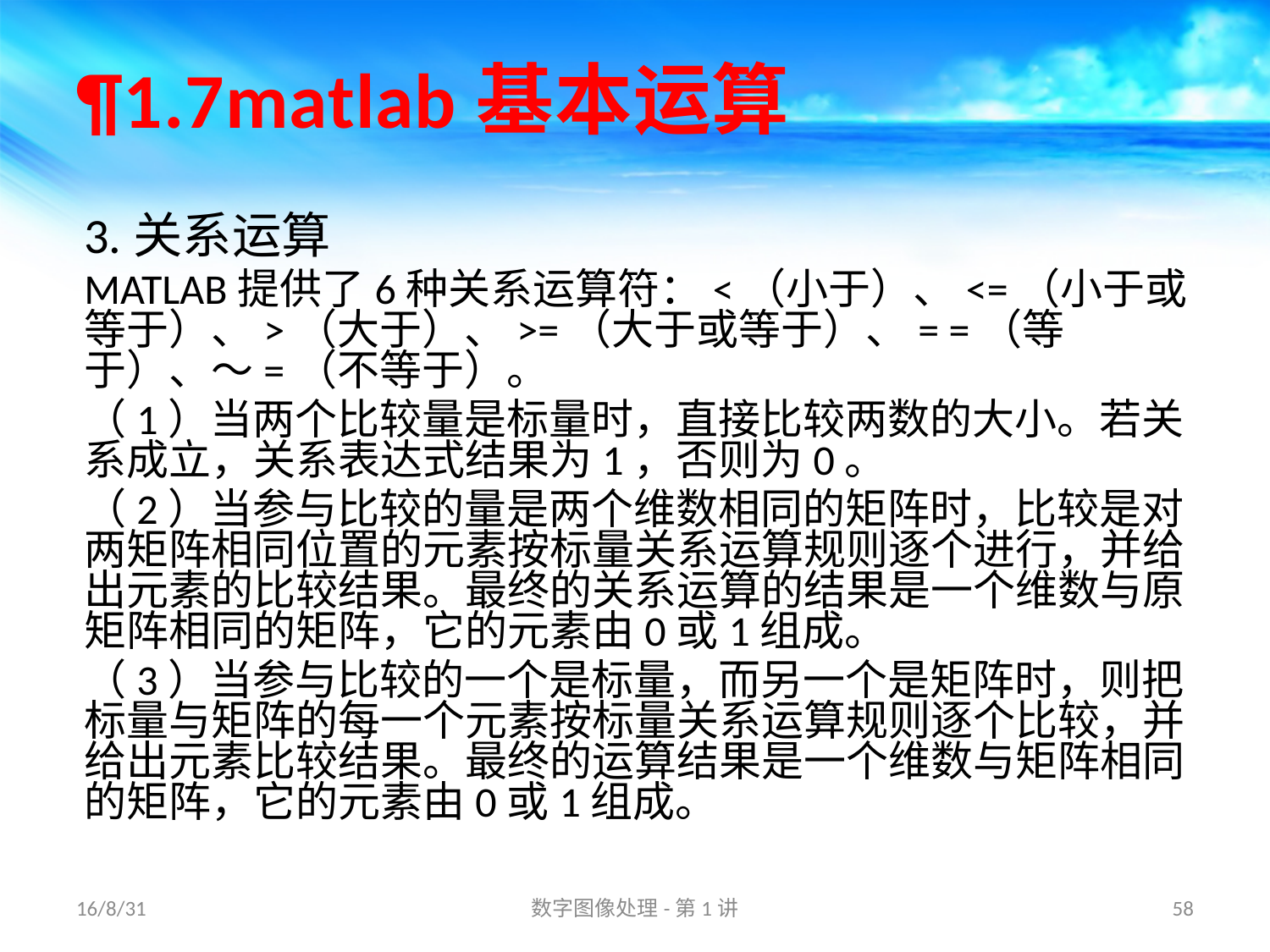

# ¶1.7matlab基本运算
3.关系运算
MATLAB提供了6种关系运算符：<（小于）、<=（小于或等于）、>（大于）、>=（大于或等于）、= =（等于）、～=（不等于）。
（1）当两个比较量是标量时，直接比较两数的大小。若关系成立，关系表达式结果为1，否则为0。
（2）当参与比较的量是两个维数相同的矩阵时，比较是对两矩阵相同位置的元素按标量关系运算规则逐个进行，并给出元素的比较结果。最终的关系运算的结果是一个维数与原矩阵相同的矩阵，它的元素由0或1组成。
（3）当参与比较的一个是标量，而另一个是矩阵时，则把标量与矩阵的每一个元素按标量关系运算规则逐个比较，并给出元素比较结果。最终的运算结果是一个维数与矩阵相同的矩阵，它的元素由0或1组成。

16/8/31
数字图像处理-第1讲
58